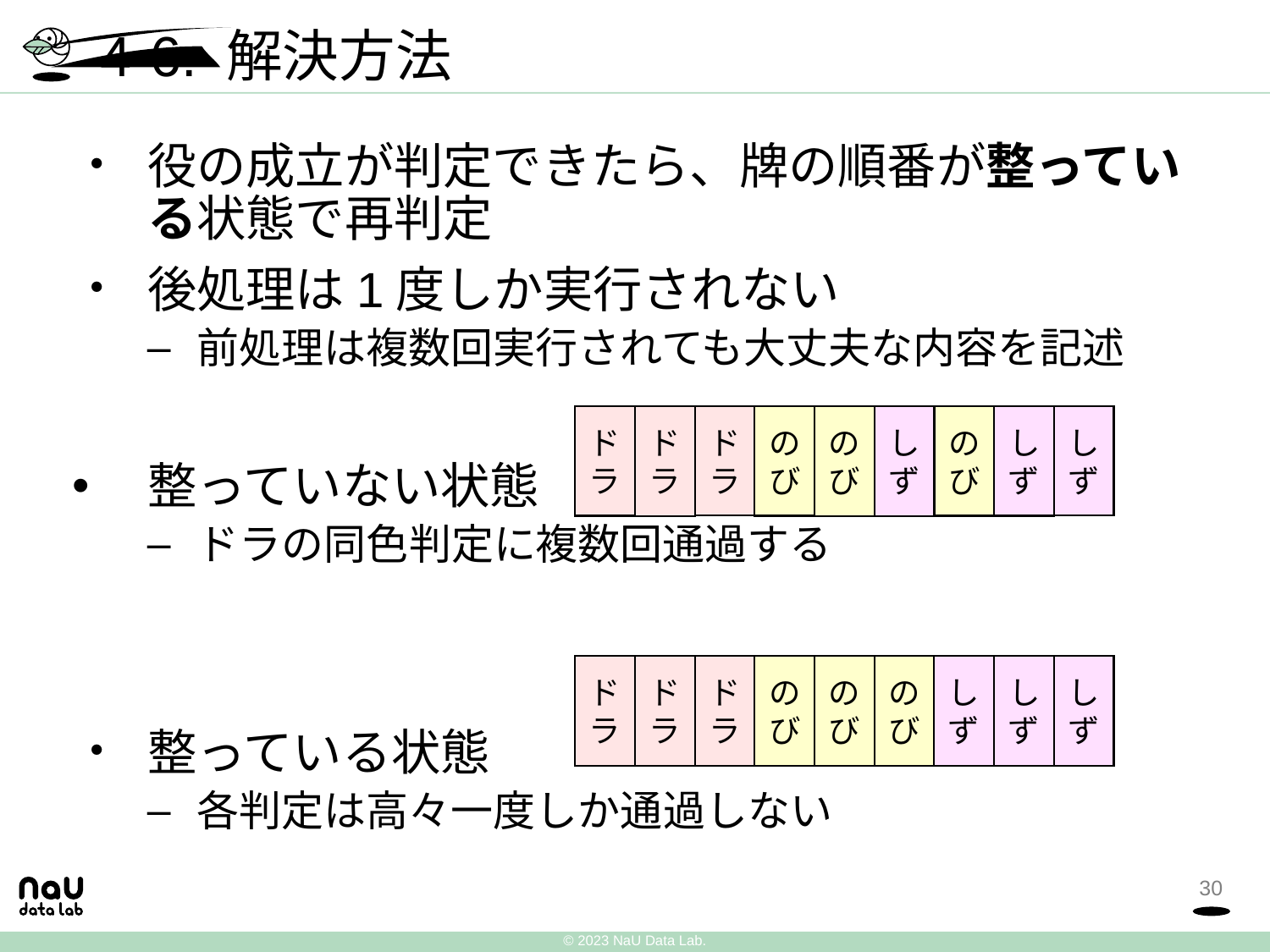

# 4-6. 解決方法
役の成立が判定できたら、牌の順番が整っている状態で再判定
後処理は1度しか実行されない
前処理は複数回実行されても大丈夫な内容を記述

整っていない状態
ドラの同色判定に複数回通過する

整っている状態
各判定は高々一度しか通過しない

ドラ
しず
ドラ
のび
のび
しず
ドラ
のび
しず
ドラ
のび
しず
しず
ドラ
のび
しず
ドラ
のび